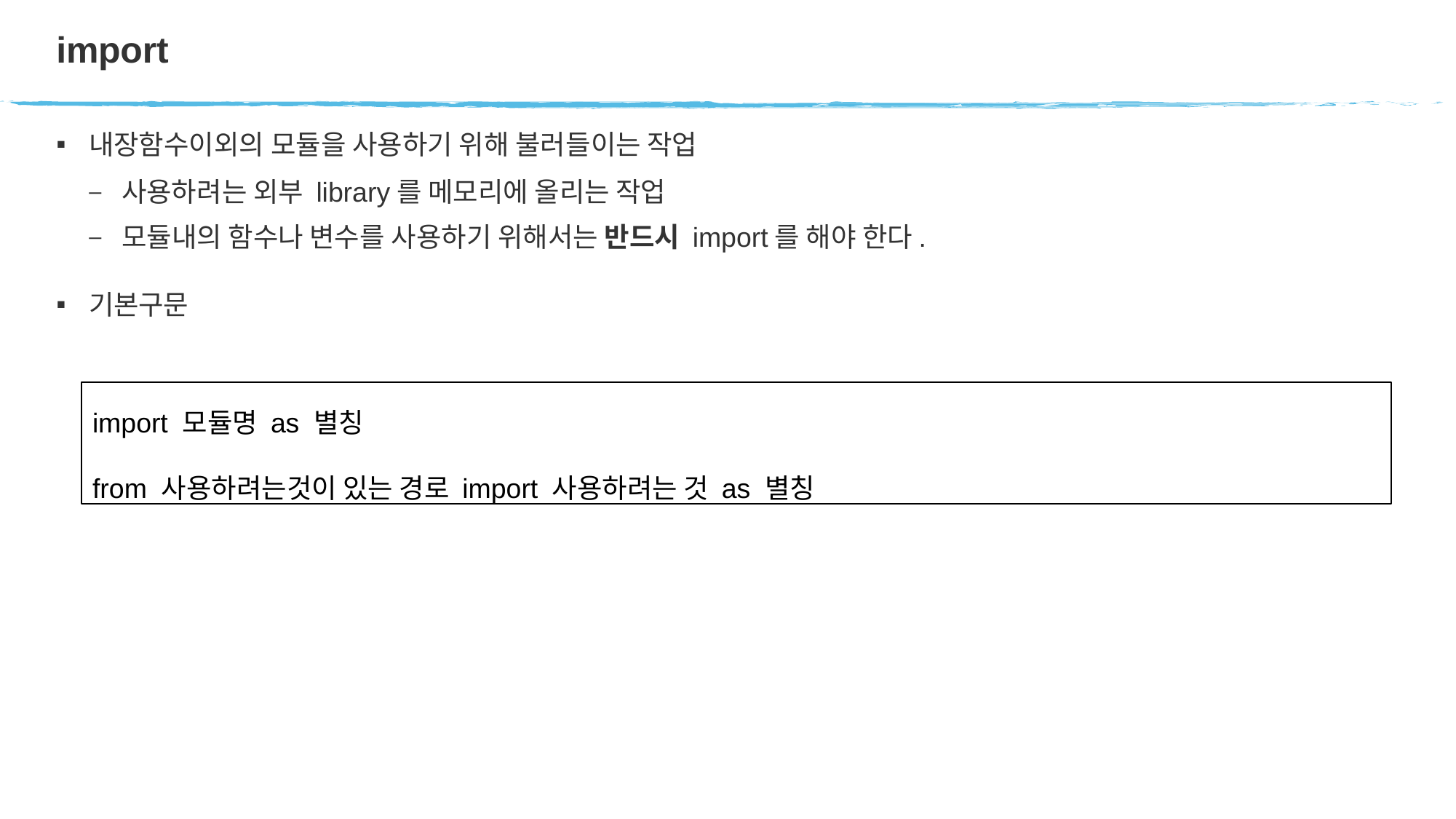

# import
내장함수이외의 모듈을 사용하기 위해 불러들이는 작업
사용하려는 외부 library를 메모리에 올리는 작업
모듈내의 함수나 변수를 사용하기 위해서는 반드시 import를 해야 한다.
기본구문
import 모듈명 as 별칭
from 사용하려는것이 있는 경로 import 사용하려는 것 as 별칭